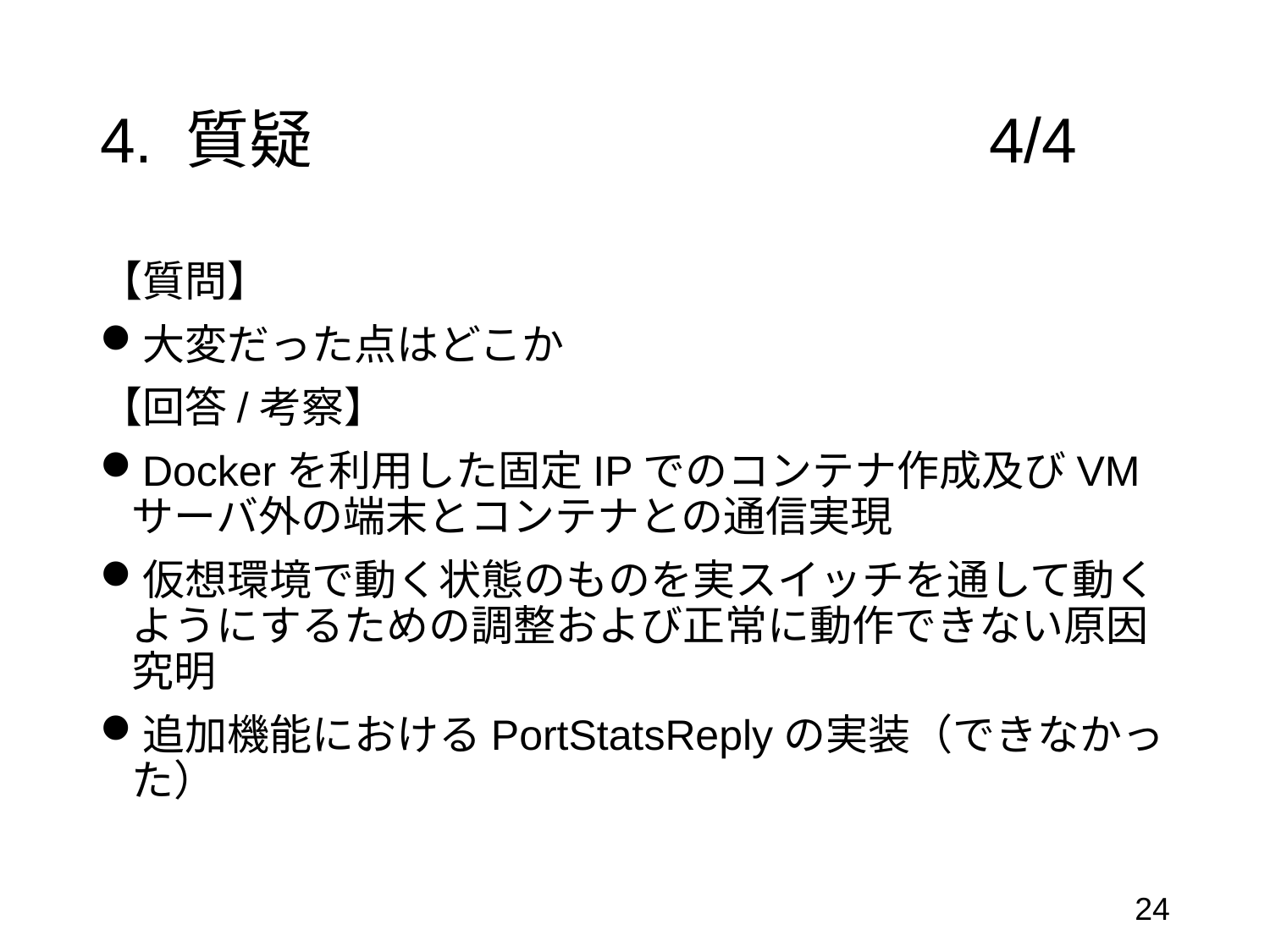

# 4. 質疑						4/4
【質問】
大変だった点はどこか
【回答/考察】
Dockerを利用した固定IPでのコンテナ作成及びVMサーバ外の端末とコンテナとの通信実現
仮想環境で動く状態のものを実スイッチを通して動くようにするための調整および正常に動作できない原因究明
追加機能におけるPortStatsReplyの実装（できなかった）

24